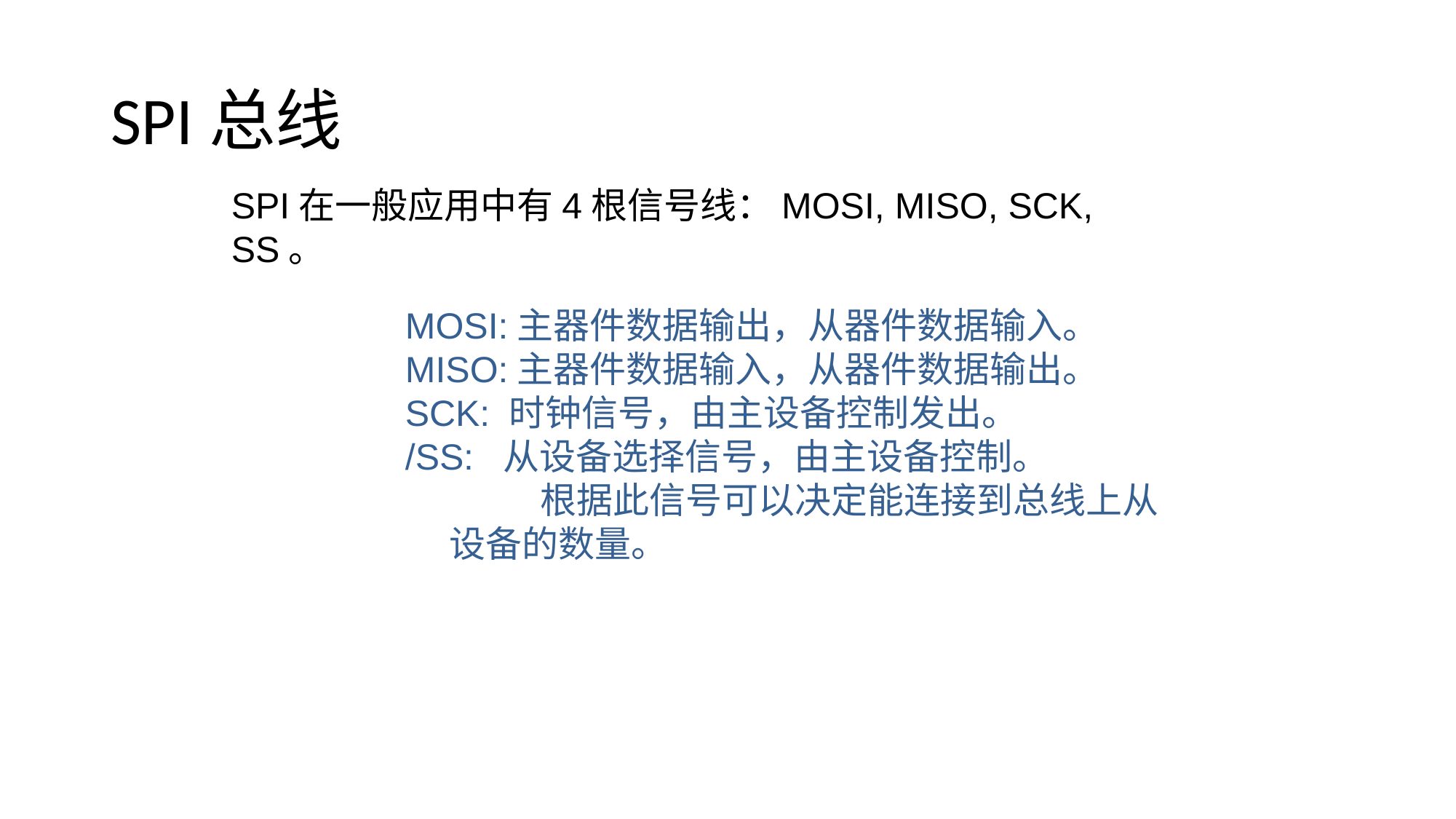

# SPI总线
SPI在一般应用中有4根信号线：MOSI, MISO, SCK, SS。

 MOSI:主器件数据输出，从器件数据输入。
 MISO:主器件数据输入，从器件数据输出。
 SCK: 时钟信号，由主设备控制发出。
 /SS:  从设备选择信号，由主设备控制。
          根据此信号可以决定能连接到总线上从设备的数量。